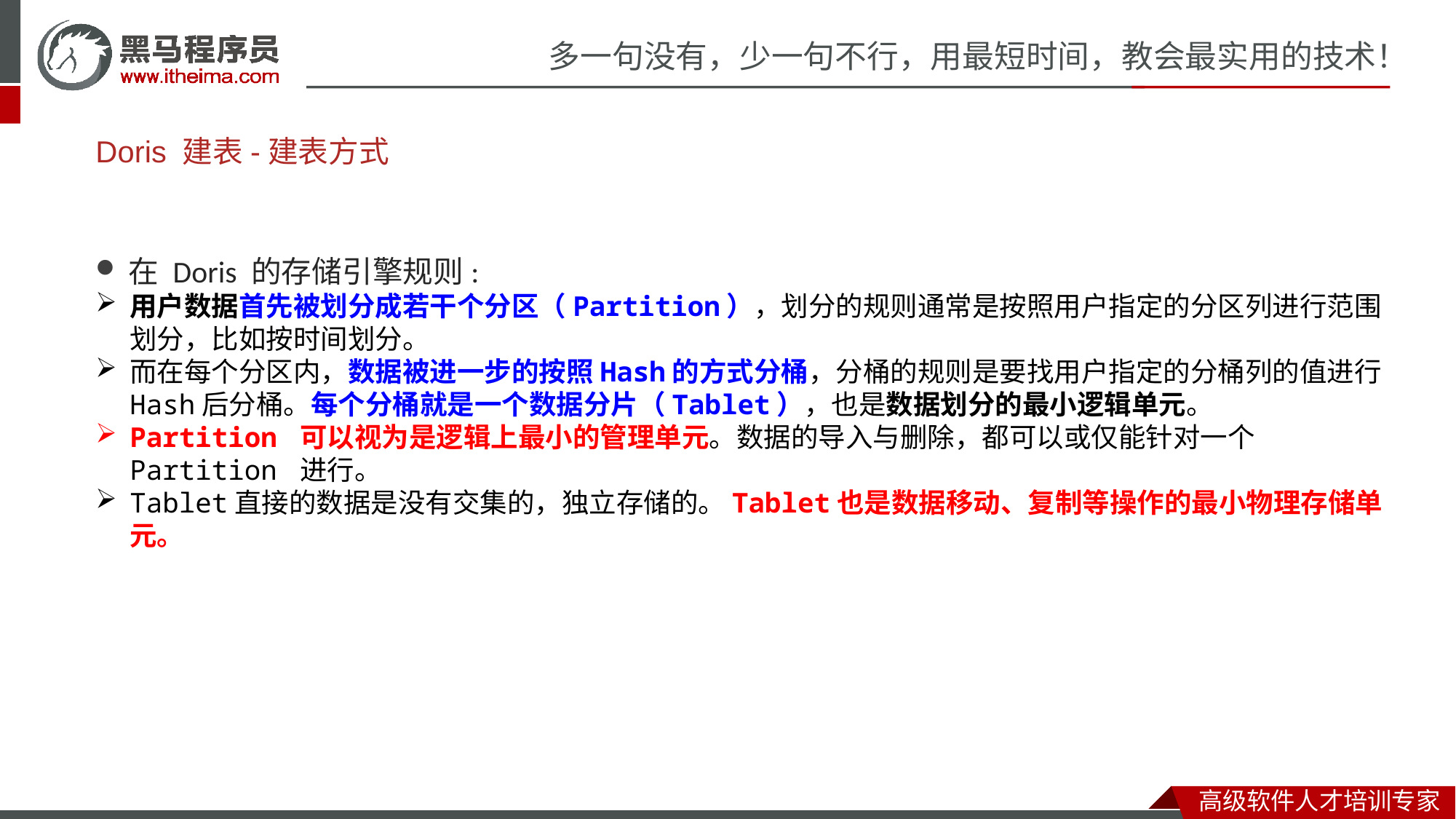

# Doris 建表-建表方式
在 Doris 的存储引擎规则:
用户数据首先被划分成若干个分区（Partition），划分的规则通常是按照用户指定的分区列进行范围划分，比如按时间划分。
而在每个分区内，数据被进一步的按照Hash的方式分桶，分桶的规则是要找用户指定的分桶列的值进行Hash后分桶。每个分桶就是一个数据分片（Tablet），也是数据划分的最小逻辑单元。
Partition 可以视为是逻辑上最小的管理单元。数据的导入与删除，都可以或仅能针对一个 Partition 进行。
Tablet直接的数据是没有交集的，独立存储的。Tablet也是数据移动、复制等操作的最小物理存储单元。